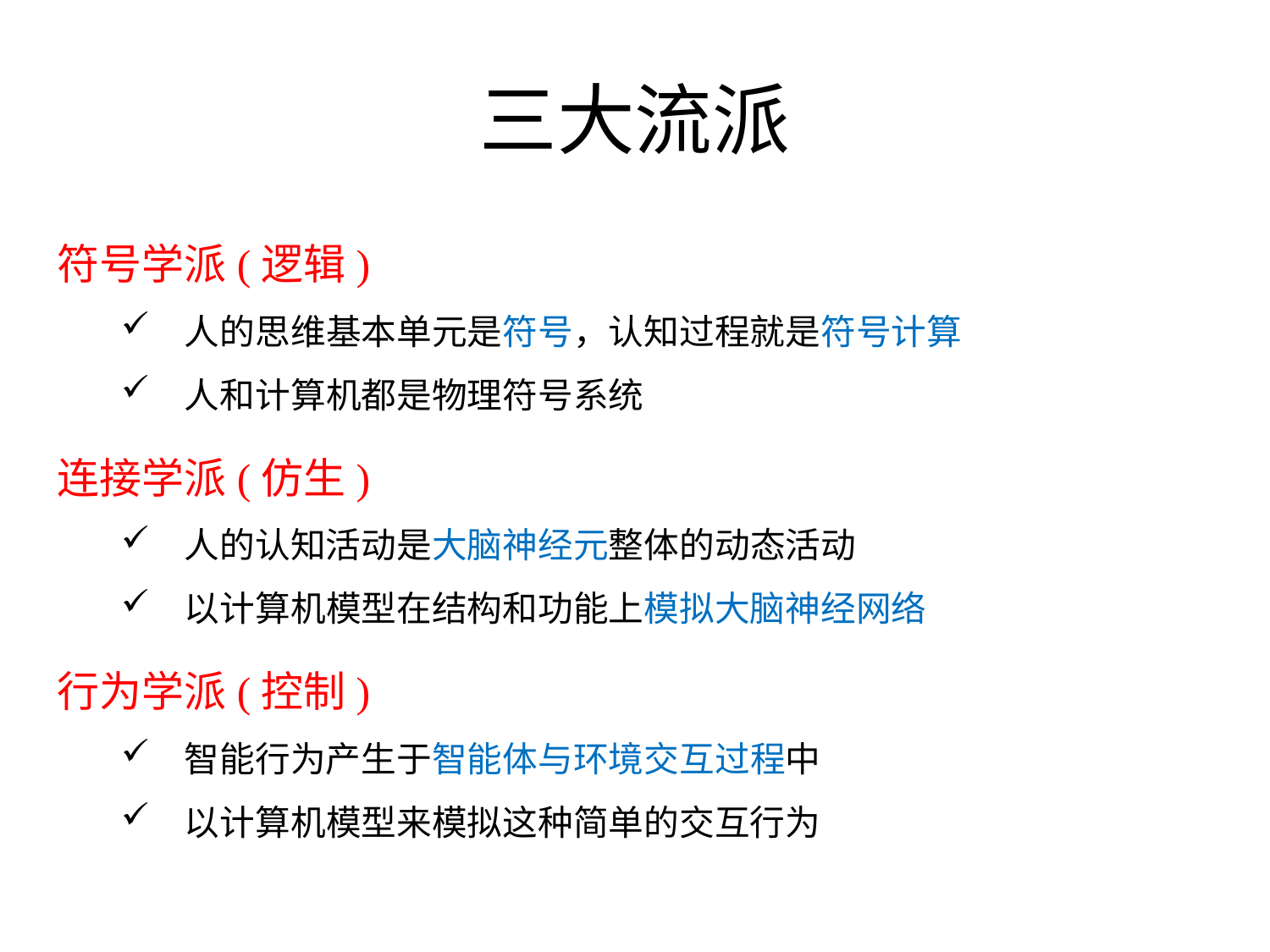

# 三大流派
符号学派(逻辑)
人的思维基本单元是符号，认知过程就是符号计算
人和计算机都是物理符号系统
连接学派(仿生)
人的认知活动是大脑神经元整体的动态活动
以计算机模型在结构和功能上模拟大脑神经网络
行为学派(控制)
智能行为产生于智能体与环境交互过程中
以计算机模型来模拟这种简单的交互行为